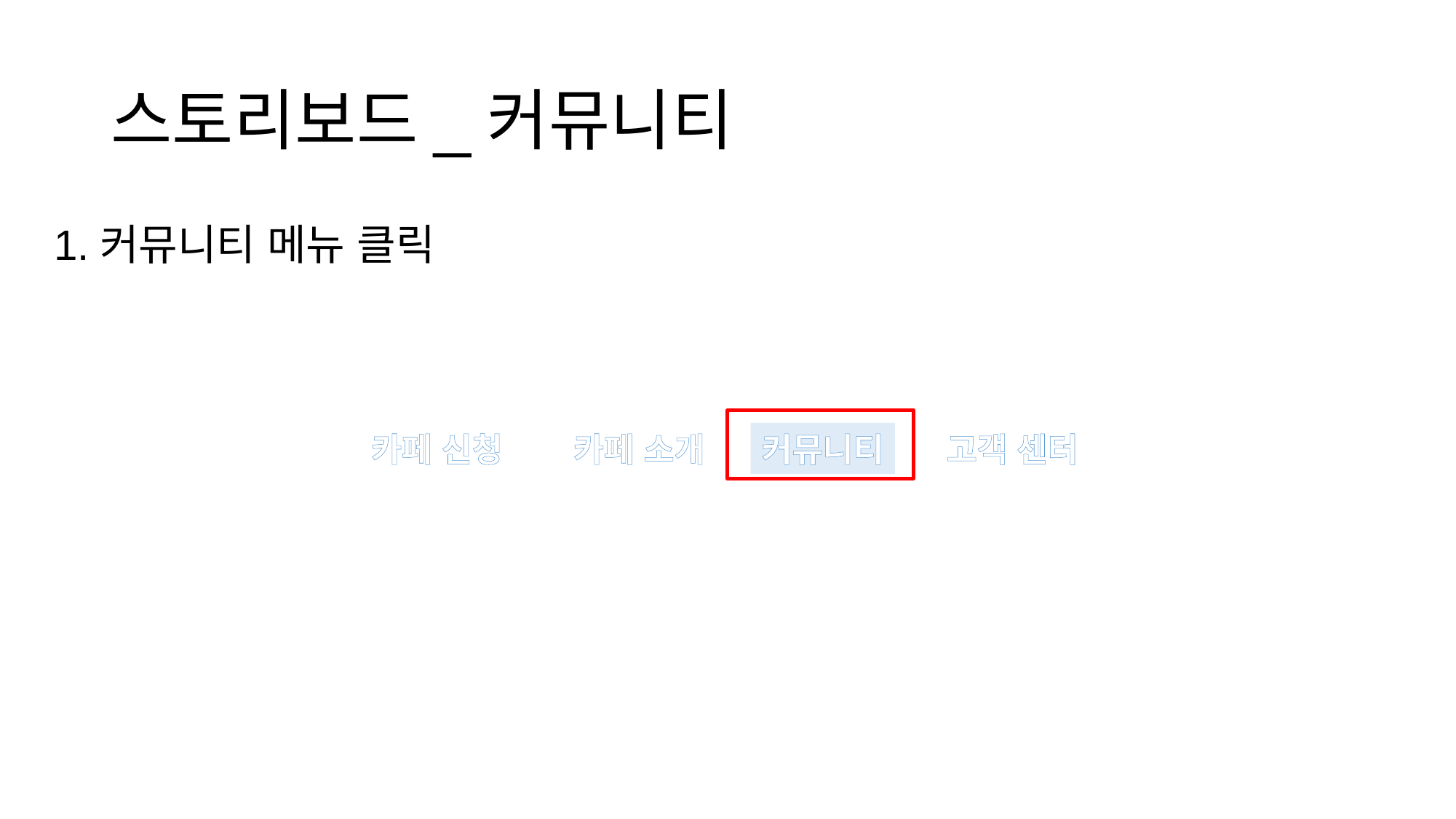

# 스토리보드_커뮤니티
1.커뮤니티 메뉴 클릭

카페 신청
커뮤니티
고객 센터
카페 소개